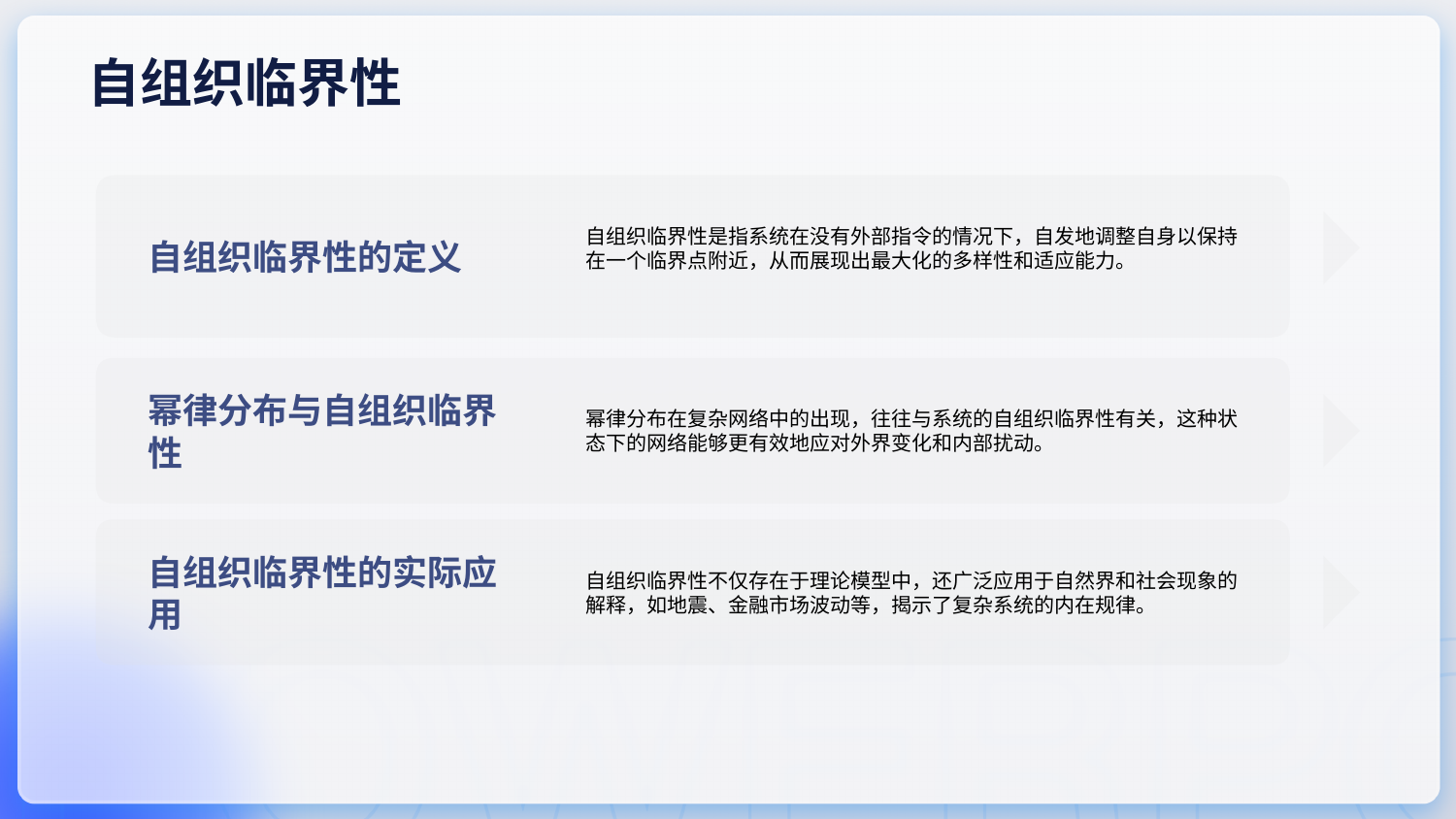

自组织临界性

自组织临界性是指系统在没有外部指令的情况下，自发地调整自身以保持在一个临界点附近，从而展现出最大化的多样性和适应能力。
自组织临界性的定义

幂律分布在复杂网络中的出现，往往与系统的自组织临界性有关，这种状态下的网络能够更有效地应对外界变化和内部扰动。
幂律分布与自组织临界性

自组织临界性不仅存在于理论模型中，还广泛应用于自然界和社会现象的解释，如地震、金融市场波动等，揭示了复杂系统的内在规律。
自组织临界性的实际应用